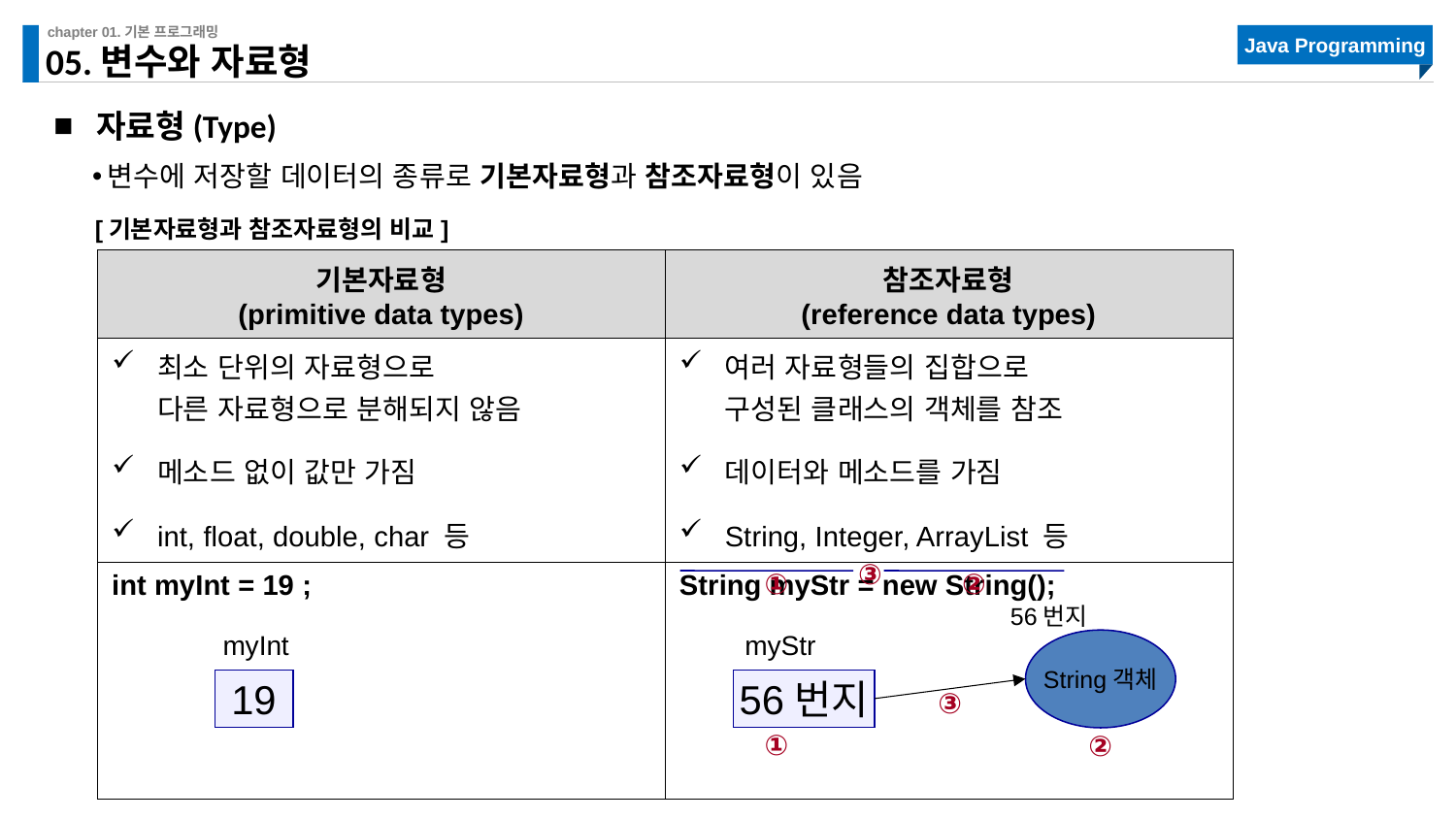

# 05.변수와 자료형
자료형(Type)
변수에 저장할 데이터의 종류로 기본자료형과 참조자료형이 있음
[기본자료형과 참조자료형의 비교]
| 기본자료형 (primitive data types) | 참조자료형 (reference data types) |
| --- | --- |
| 최소 단위의 자료형으로 다른 자료형으로 분해되지 않음 메소드 없이 값만 가짐 int, float, double, char 등 | 여러 자료형들의 집합으로 구성된 클래스의 객체를 참조 데이터와 메소드를 가짐 String, Integer, ArrayList 등 |
| int myInt = 19 ; | String myStr = new String(); |
③
①
②

56번지
myInt
19
myStr
56번지
String객체
③
①
②